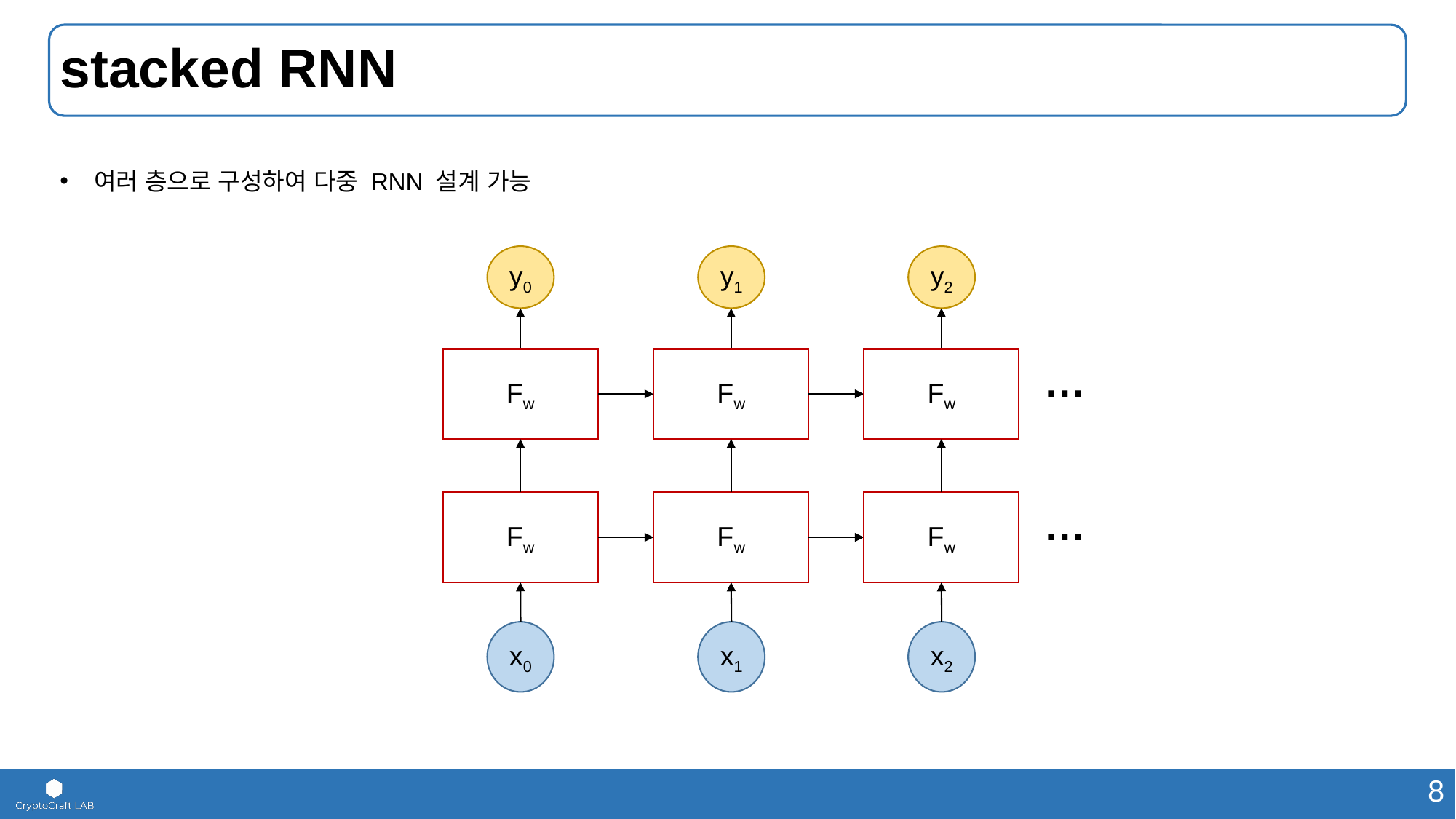

# stacked RNN
여러 층으로 구성하여 다중 RNN 설계 가능
y0
Fw
x0
y1
Fw
x1
y2
Fw
x2
…
Fw
Fw
Fw
…